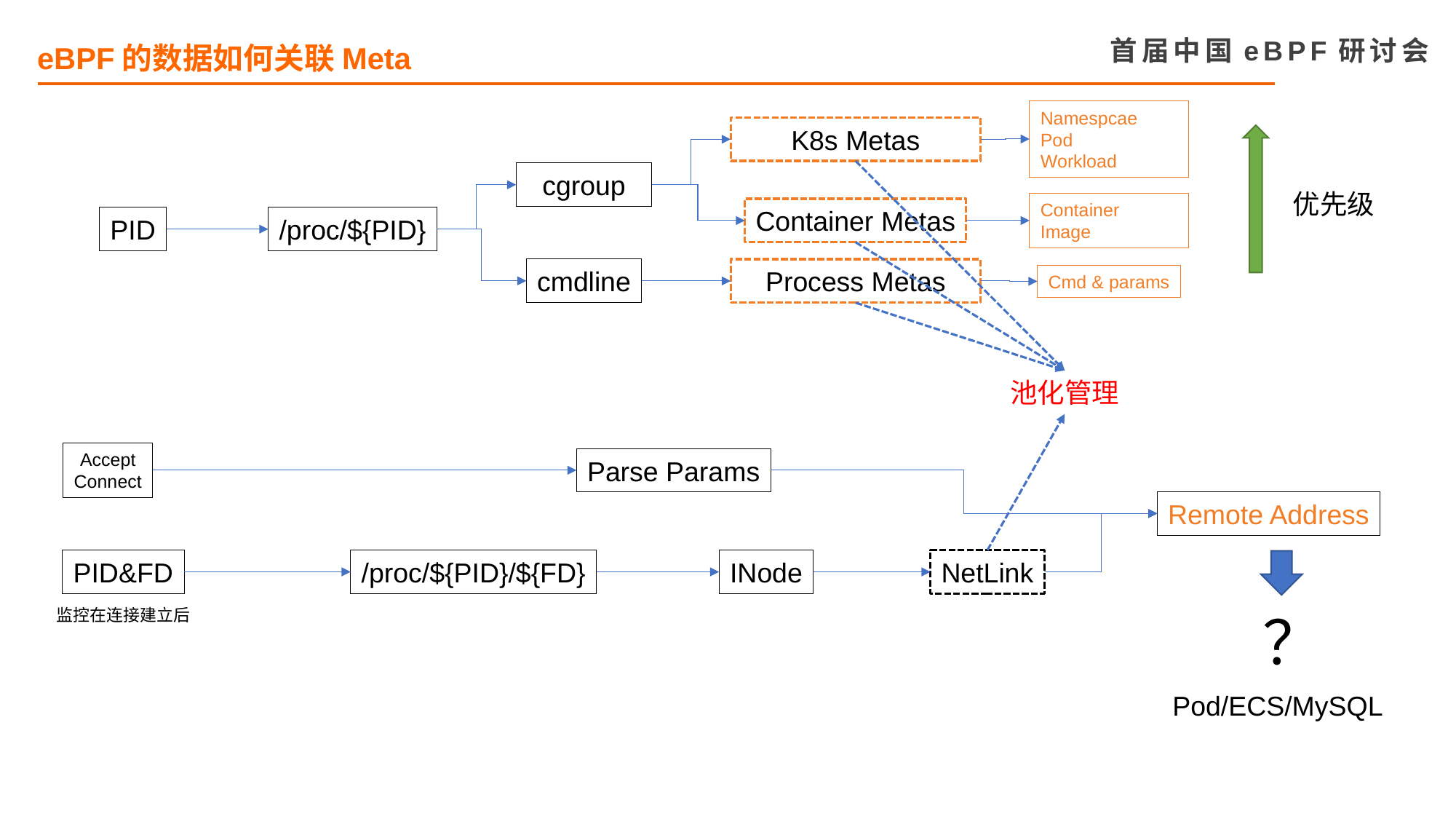

首届中国eBPF研讨会
eBPF的数据如何关联Meta
Namespcae
Pod
Workload
K8s Metas

cgroup
优先级
Container
Image
Container Metas
PID
/proc/${PID}
cmdline
Process Metas
Cmd & params
池化管理
Accept
Connect
Parse Params
Remote Address
PID&FD
/proc/${PID}/${FD}
INode
NetLink

监控在连接建立后
？
Pod/ECS/MySQL